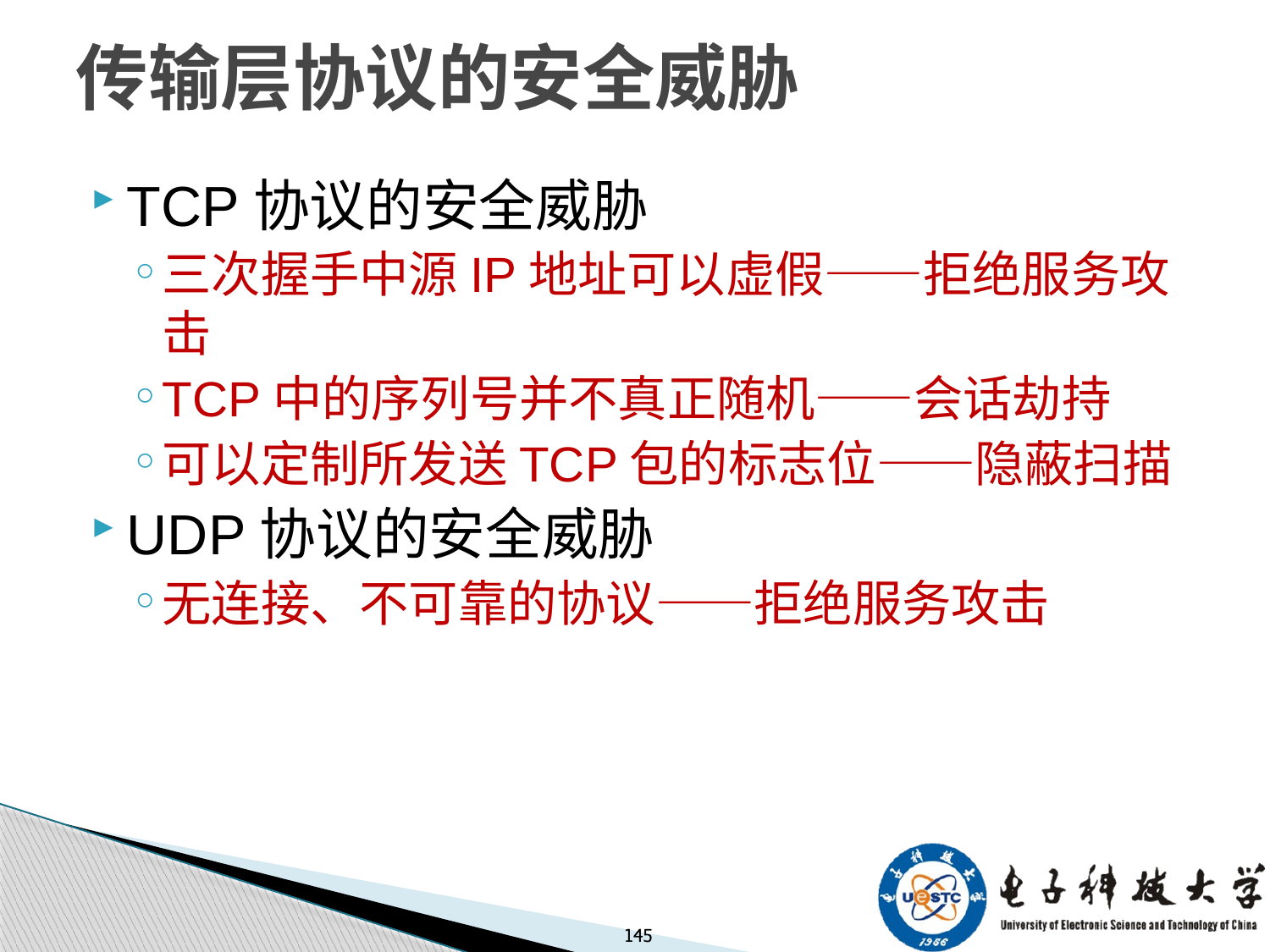

# 传输层协议的安全威胁
TCP协议的安全威胁
三次握手中源IP地址可以虚假——拒绝服务攻击
TCP中的序列号并不真正随机——会话劫持
可以定制所发送TCP包的标志位——隐蔽扫描
UDP协议的安全威胁
无连接、不可靠的协议——拒绝服务攻击
145